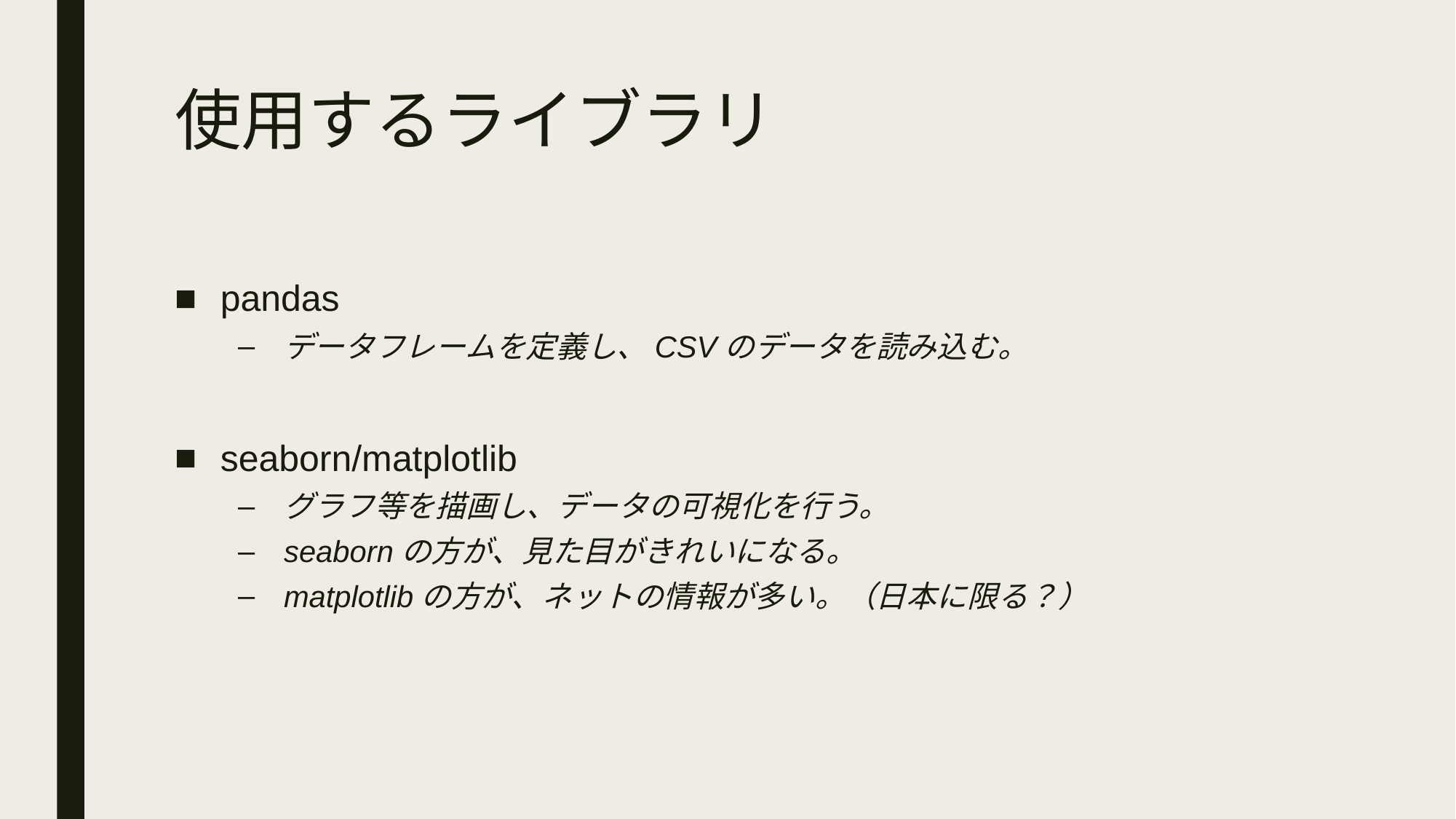

# 使用するライブラリ
pandas
データフレームを定義し、CSVのデータを読み込む。

seaborn/matplotlib
グラフ等を描画し、データの可視化を行う。
seabornの方が、見た目がきれいになる。
matplotlibの方が、ネットの情報が多い。（日本に限る？）